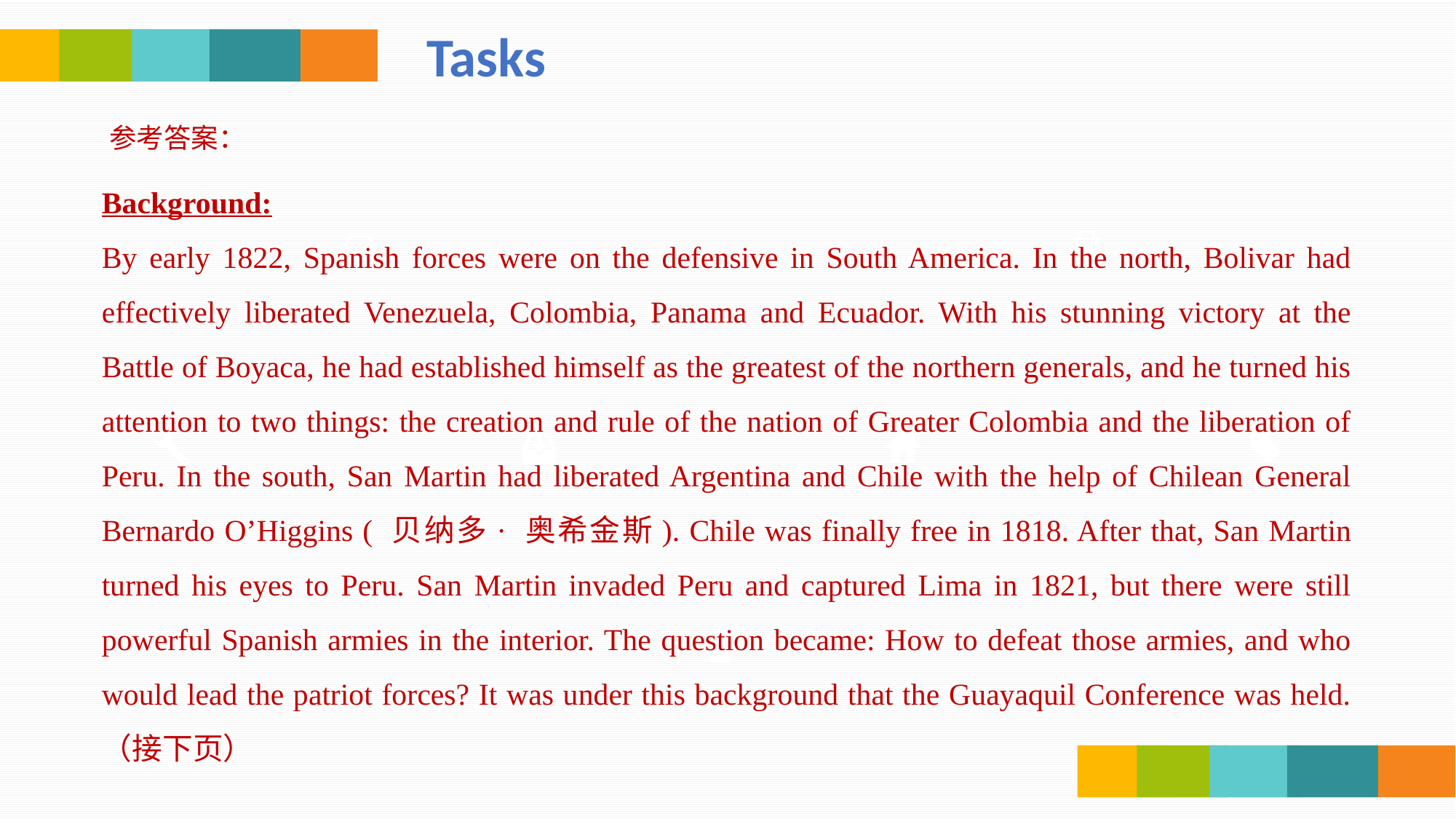

Tasks

参考答案：
Background:
By early 1822, Spanish forces were on the defensive in South America. In the north, Bolivar had effectively liberated Venezuela, Colombia, Panama and Ecuador. With his stunning victory at the Battle of Boyaca, he had established himself as the greatest of the northern generals, and he turned his attention to two things: the creation and rule of the nation of Greater Colombia and the liberation of Peru. In the south, San Martin had liberated Argentina and Chile with the help of Chilean General Bernardo O’Higgins ( 贝纳多· 奥希金斯). Chile was finally free in 1818. After that, San Martin turned his eyes to Peru. San Martin invaded Peru and captured Lima in 1821, but there were still powerful Spanish armies in the interior. The question became: How to defeat those armies, and who would lead the patriot forces? It was under this background that the Guayaquil Conference was held. （接下页）